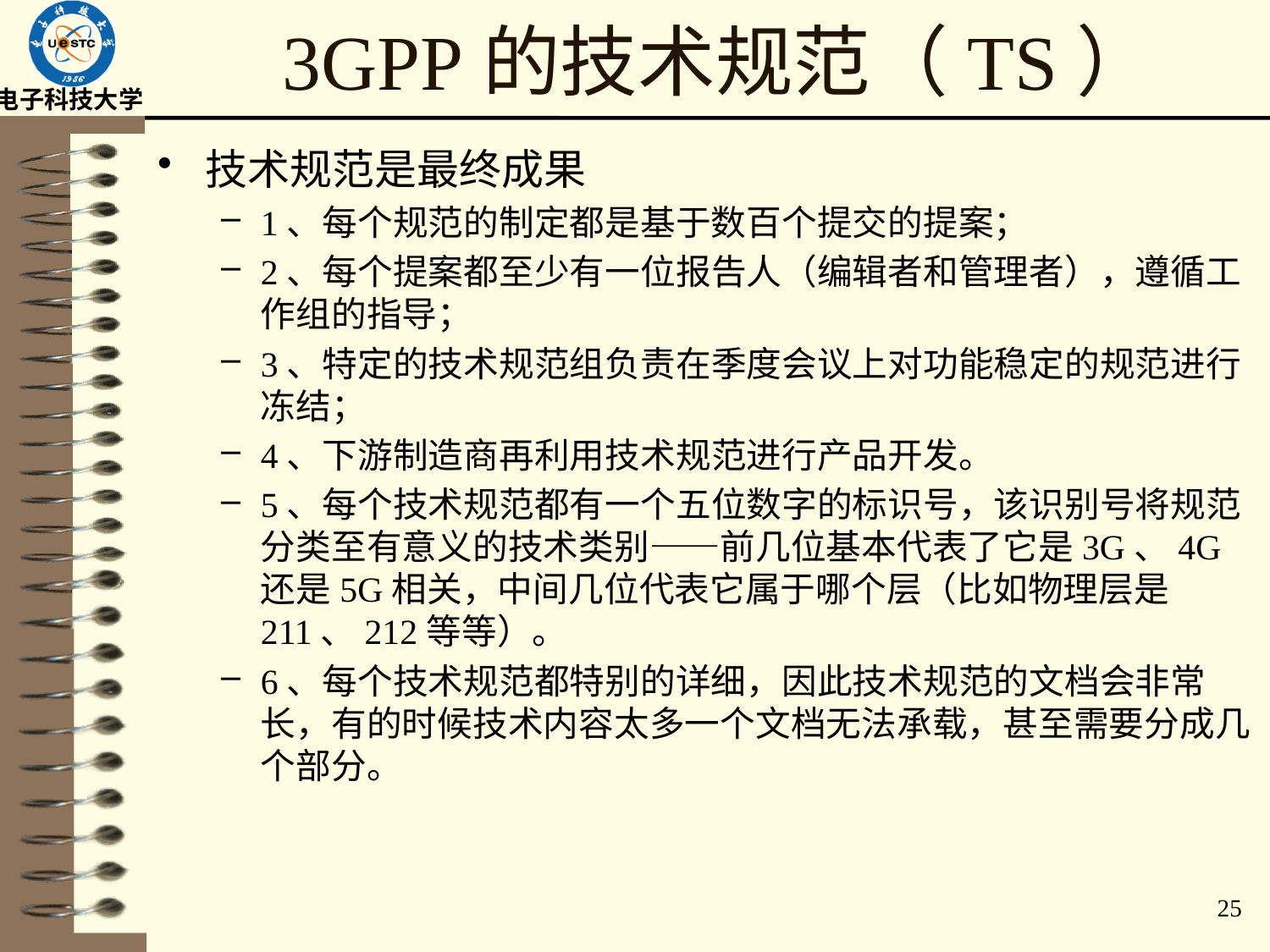

# 3GPP的技术规范（TS）
技术规范是最终成果
1、每个规范的制定都是基于数百个提交的提案；
2、每个提案都至少有一位报告人（编辑者和管理者），遵循工作组的指导；
3、特定的技术规范组负责在季度会议上对功能稳定的规范进行冻结；
4、下游制造商再利用技术规范进行产品开发。
5、每个技术规范都有一个五位数字的标识号，该识别号将规范分类至有意义的技术类别——前几位基本代表了它是3G、4G还是5G相关，中间几位代表它属于哪个层（比如物理层是211、212等等）。
6、每个技术规范都特别的详细，因此技术规范的文档会非常长，有的时候技术内容太多一个文档无法承载，甚至需要分成几个部分。
25